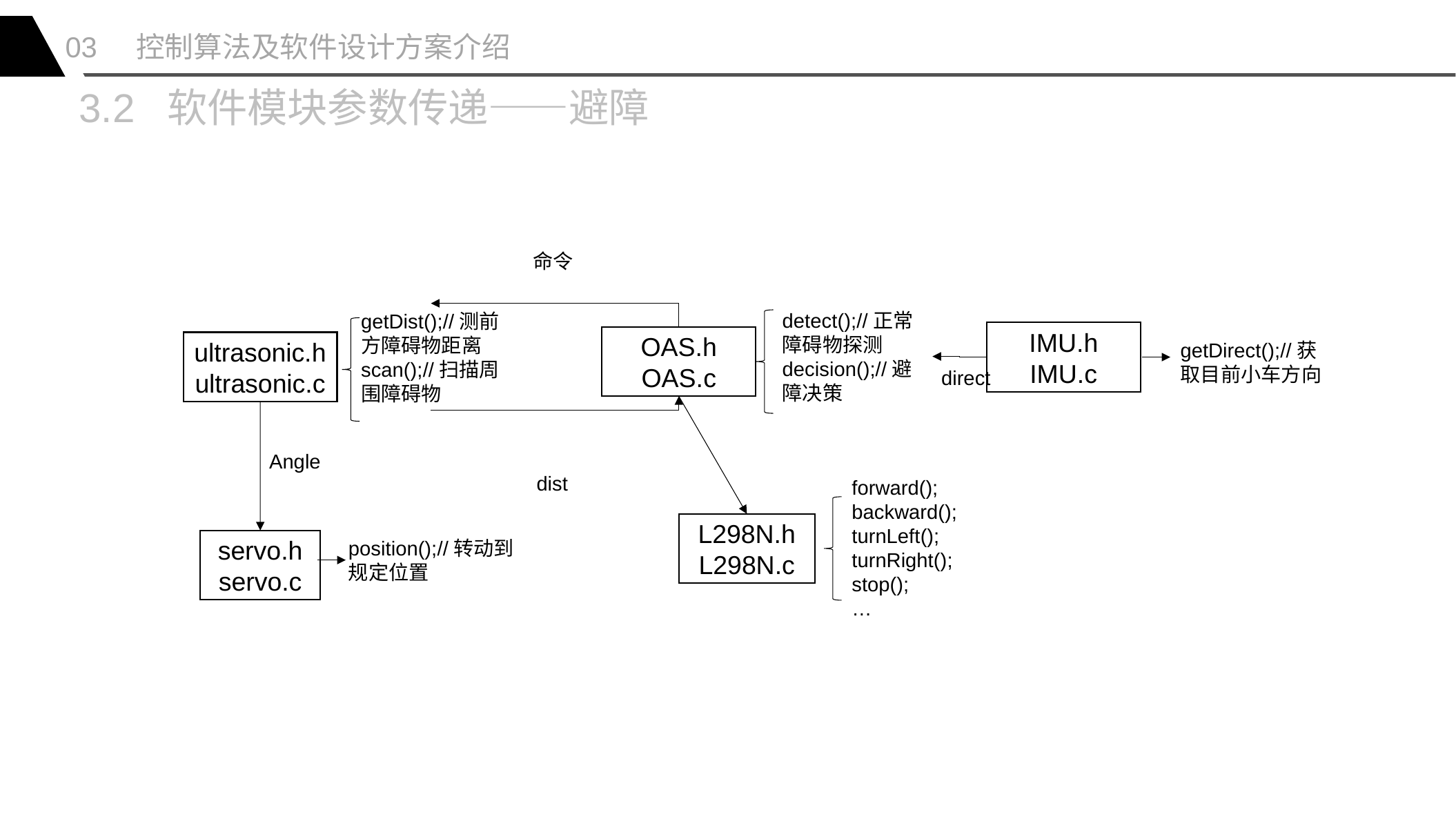

03    控制算法及软件设计方案介绍

3.2  软件模块参数传递——避障
命令
detect();//正常障碍物探测
decision();//避障决策
getDist();//测前方障碍物距离
scan();//扫描周围障碍物

IMU.h
IMU.c
OAS.h
OAS.c
ultrasonic.h
ultrasonic.c
getDirect();//获取目前小车方向
direct
Angle
dist
forward();
backward();
turnLeft();
turnRight();
stop();
…

L298N.h
L298N.c
servo.h
servo.c
position();//转动到规定位置